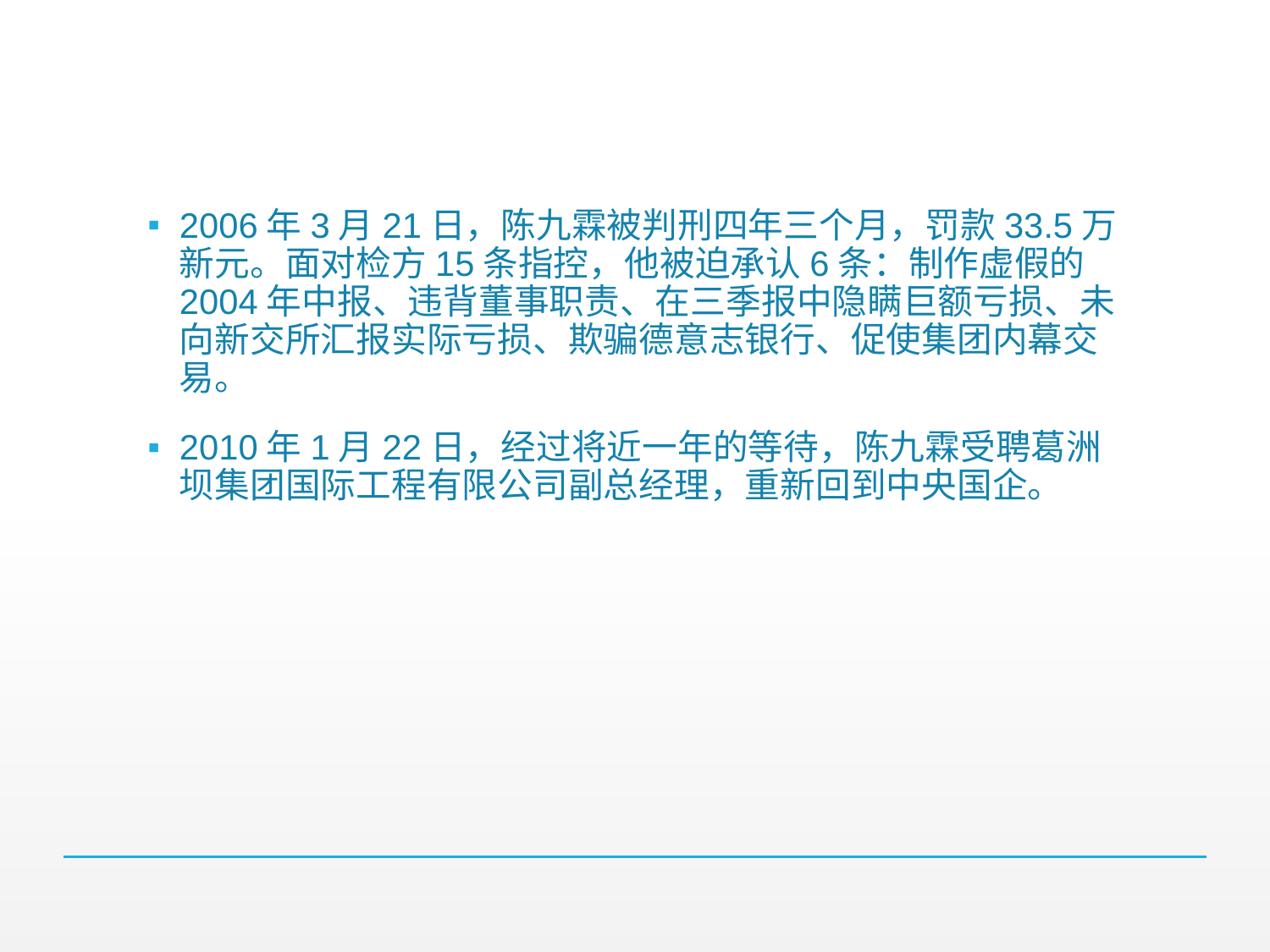

#
2006年3月21日，陈九霖被判刑四年三个月，罚款33.5万新元。面对检方15条指控，他被迫承认6条：制作虚假的2004年中报、违背董事职责、在三季报中隐瞒巨额亏损、未向新交所汇报实际亏损、欺骗德意志银行、促使集团内幕交易。
2010年1月22日，经过将近一年的等待，陈九霖受聘葛洲坝集团国际工程有限公司副总经理，重新回到中央国企。